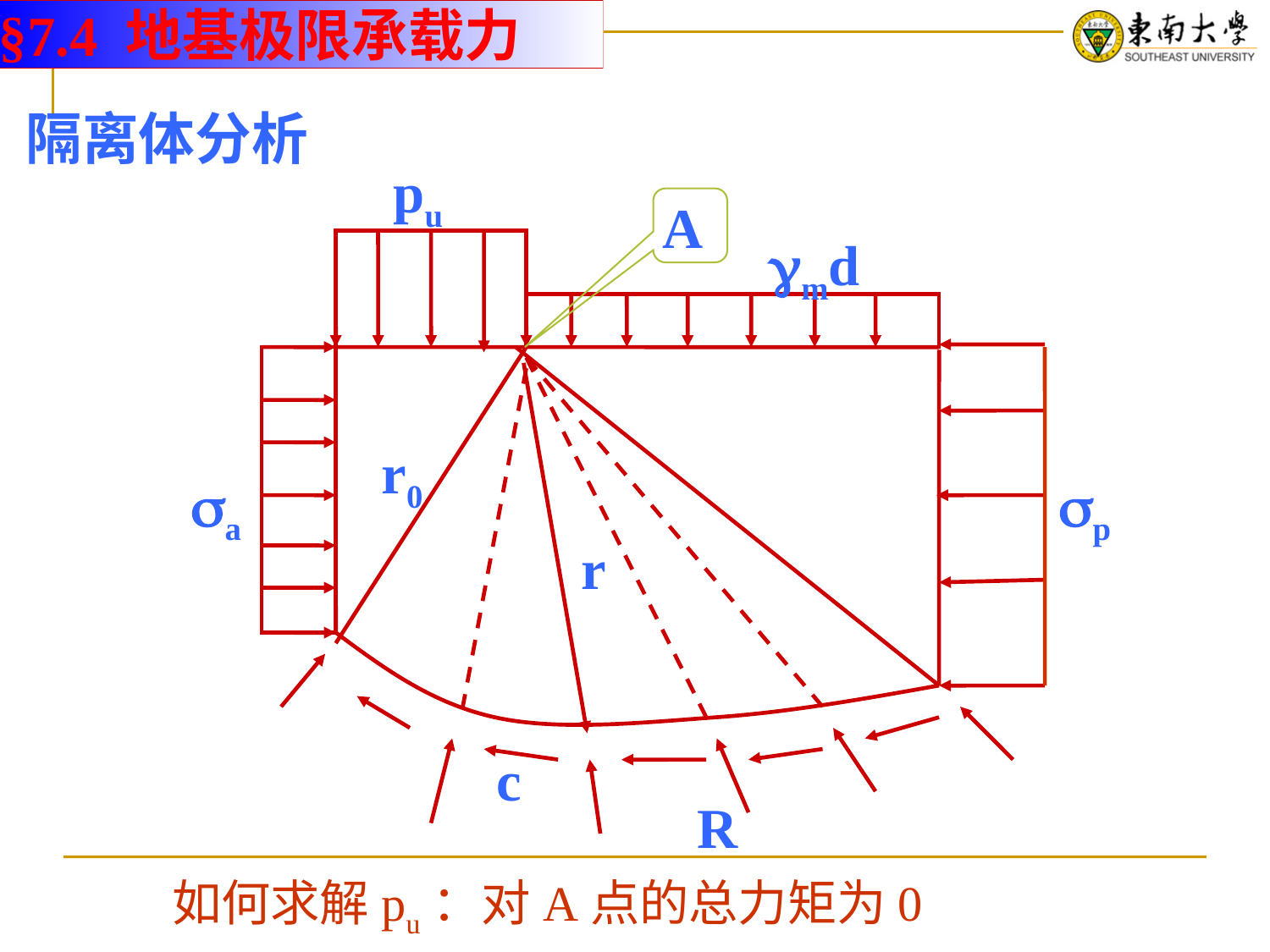

§7.4 地基极限承载力
隔离体分析
pu
γmd
A

r0
σa
σp
r

c

R
如何求解pu：对A点的总力矩为0